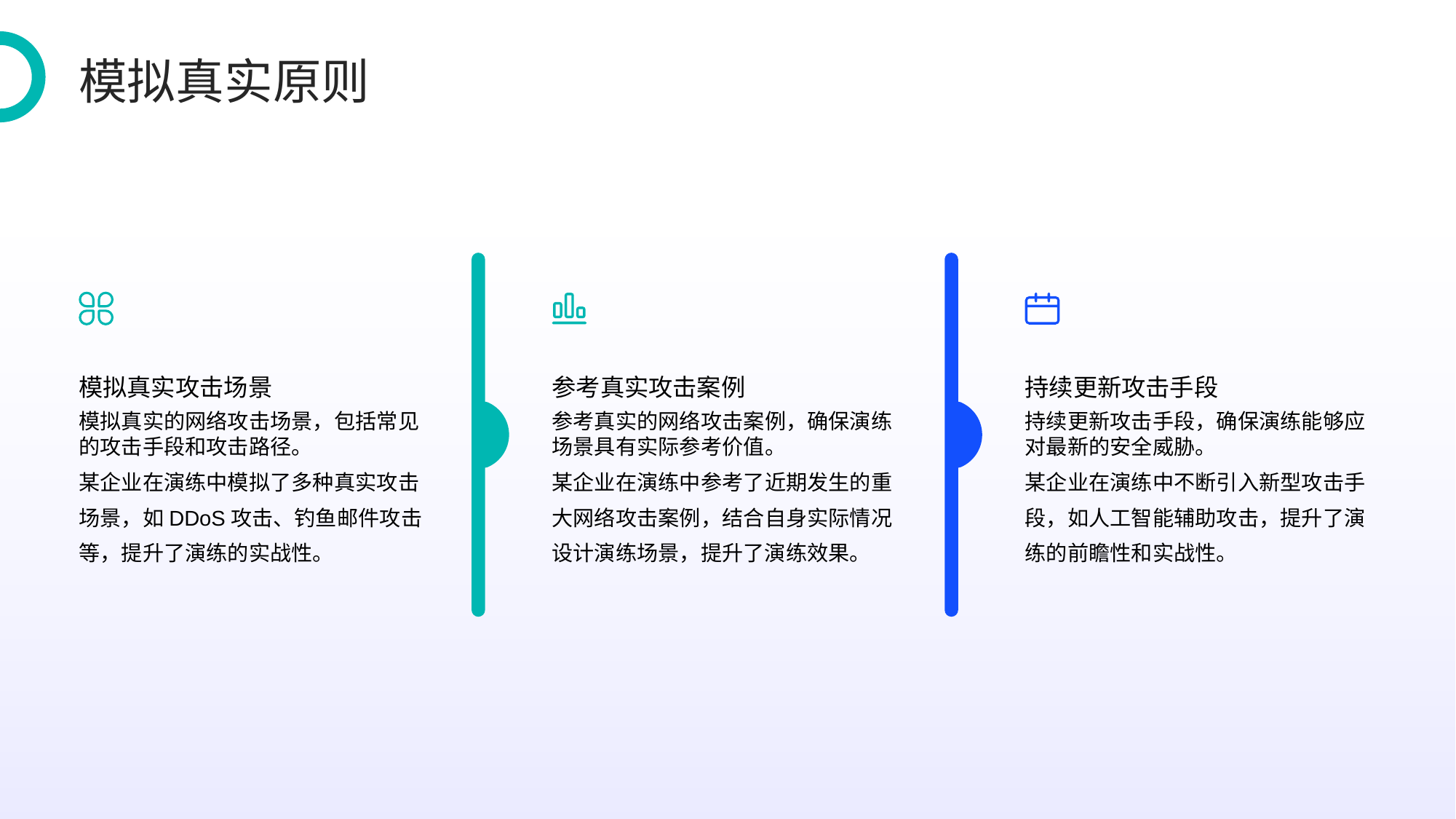

模拟真实原则

模拟真实攻击场景
参考真实攻击案例
持续更新攻击手段
模拟真实的网络攻击场景，包括常见的攻击手段和攻击路径。
某企业在演练中模拟了多种真实攻击场景，如DDoS攻击、钓鱼邮件攻击等，提升了演练的实战性。
参考真实的网络攻击案例，确保演练场景具有实际参考价值。
某企业在演练中参考了近期发生的重大网络攻击案例，结合自身实际情况设计演练场景，提升了演练效果。
持续更新攻击手段，确保演练能够应对最新的安全威胁。
某企业在演练中不断引入新型攻击手段，如人工智能辅助攻击，提升了演练的前瞻性和实战性。